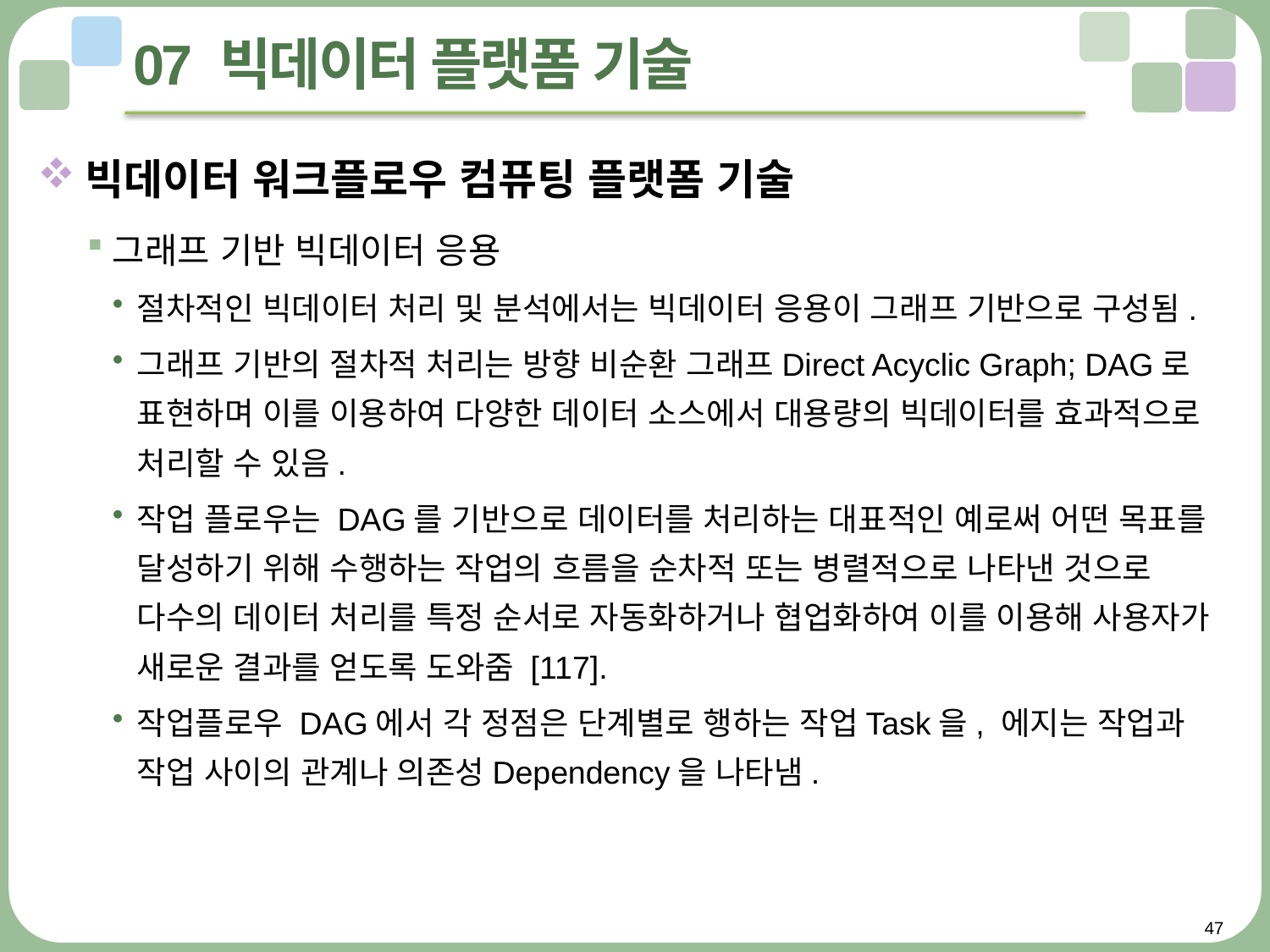

# 07 빅데이터 플랫폼 기술
빅데이터 워크플로우 컴퓨팅 플랫폼 기술
그래프 기반 빅데이터 응용
절차적인 빅데이터 처리 및 분석에서는 빅데이터 응용이 그래프 기반으로 구성됨.
그래프 기반의 절차적 처리는 방향 비순환 그래프Direct Acyclic Graph; DAG로 표현하며 이를 이용하여 다양한 데이터 소스에서 대용량의 빅데이터를 효과적으로 처리할 수 있음.
작업 플로우는 DAG를 기반으로 데이터를 처리하는 대표적인 예로써 어떤 목표를 달성하기 위해 수행하는 작업의 흐름을 순차적 또는 병렬적으로 나타낸 것으로 다수의 데이터 처리를 특정 순서로 자동화하거나 협업화하여 이를 이용해 사용자가 새로운 결과를 얻도록 도와줌 [117].
작업플로우 DAG에서 각 정점은 단계별로 행하는 작업Task을, 에지는 작업과 작업 사이의 관계나 의존성Dependency을 나타냄.